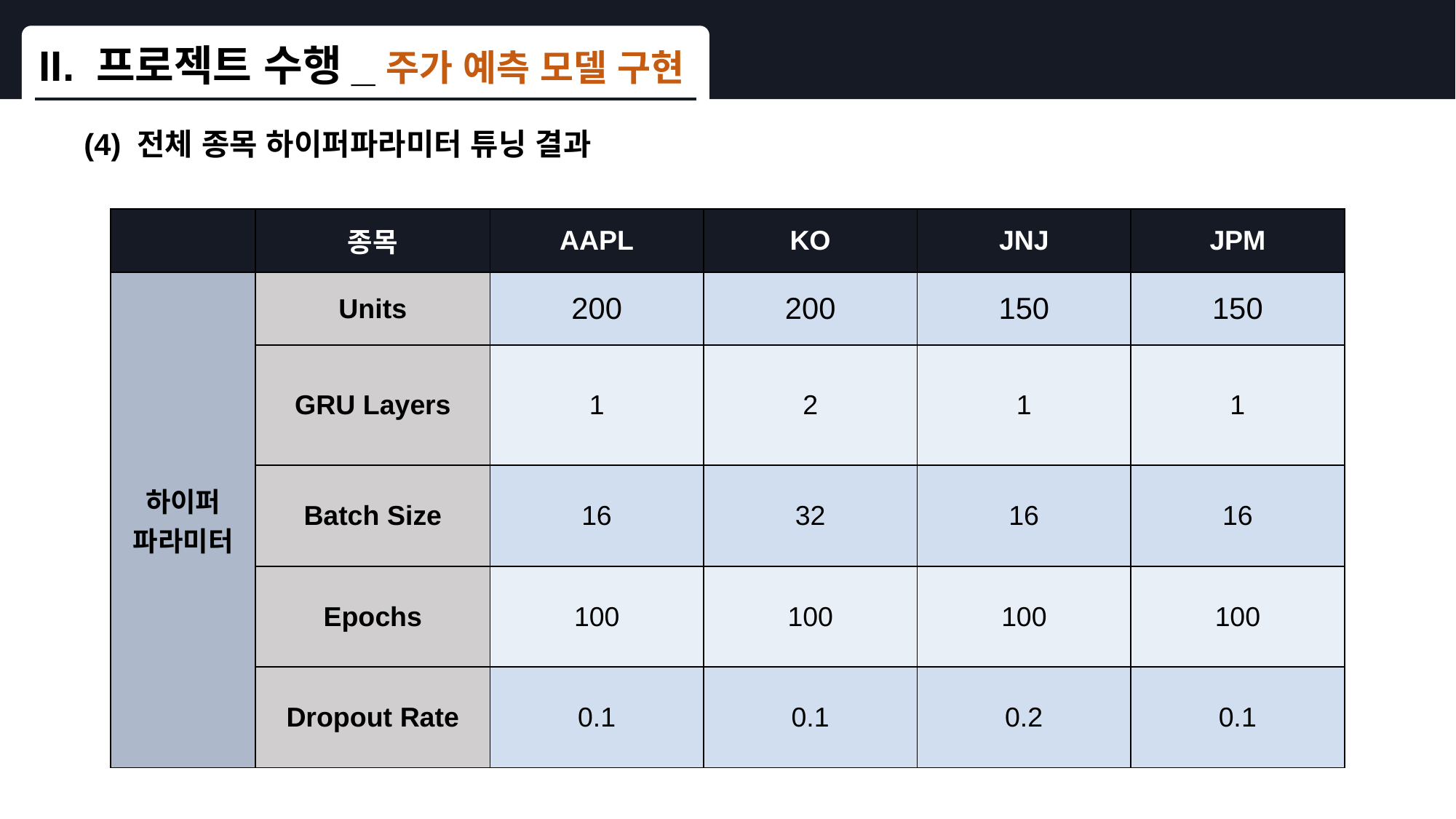

II. 프로젝트 수행_주가 예측 모델 구현
(4) 전체 종목 하이퍼파라미터 튜닝 결과
|  | 종목 | AAPL | KO | JNJ | JPM |
| --- | --- | --- | --- | --- | --- |
| 하이퍼 파라미터 | Units | 200 | 200 | 150 | 150 |
|  | GRU Layers | 1 | 2 | 1 | 1 |
|  | Batch Size | 16 | 32 | 16 | 16 |
|  | Epochs | 100 | 100 | 100 | 100 |
|  | Dropout Rate | 0.1 | 0.1 | 0.2 | 0.1 |